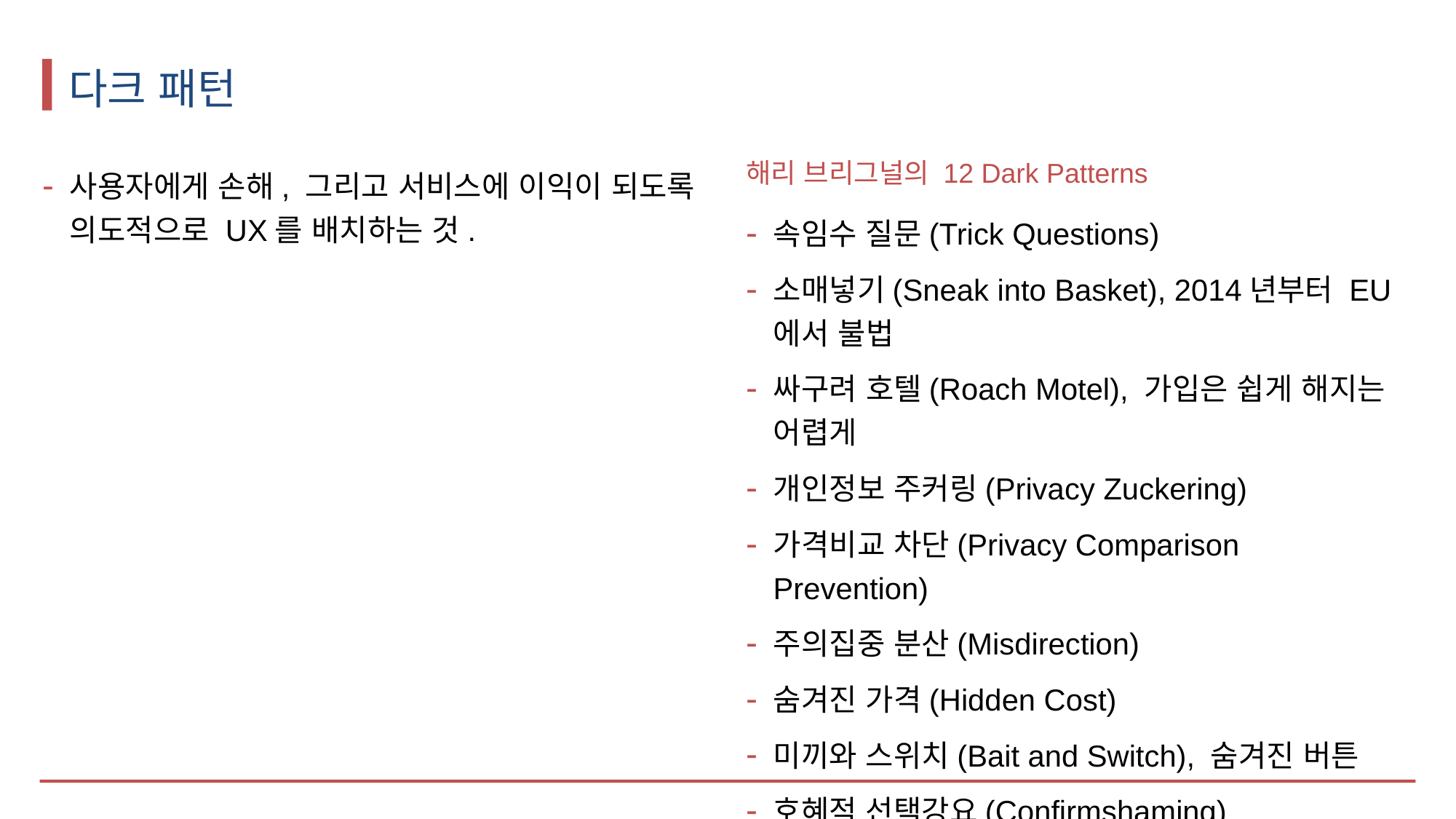

# 다크 패턴
사용자에게 손해, 그리고 서비스에 이익이 되도록 의도적으로 UX를 배치하는 것.
해리 브리그널의 12 Dark Patterns
속임수 질문(Trick Questions)
소매넣기(Sneak into Basket), 2014년부터 EU에서 불법
싸구려 호텔(Roach Motel), 가입은 쉽게 해지는 어렵게
개인정보 주커링(Privacy Zuckering)
가격비교 차단(Privacy Comparison Prevention)
주의집중 분산(Misdirection)
숨겨진 가격(Hidden Cost)
미끼와 스위치(Bait and Switch), 숨겨진 버튼
호혜적 선택강요(Confirmshaming)
위장된 광고(Disguised Ads), 콘텐츠로 위장한 광고
강제 연속 결제(Forced Continuity), EU불법
친구로 위장한 스팸(Friend Spam)